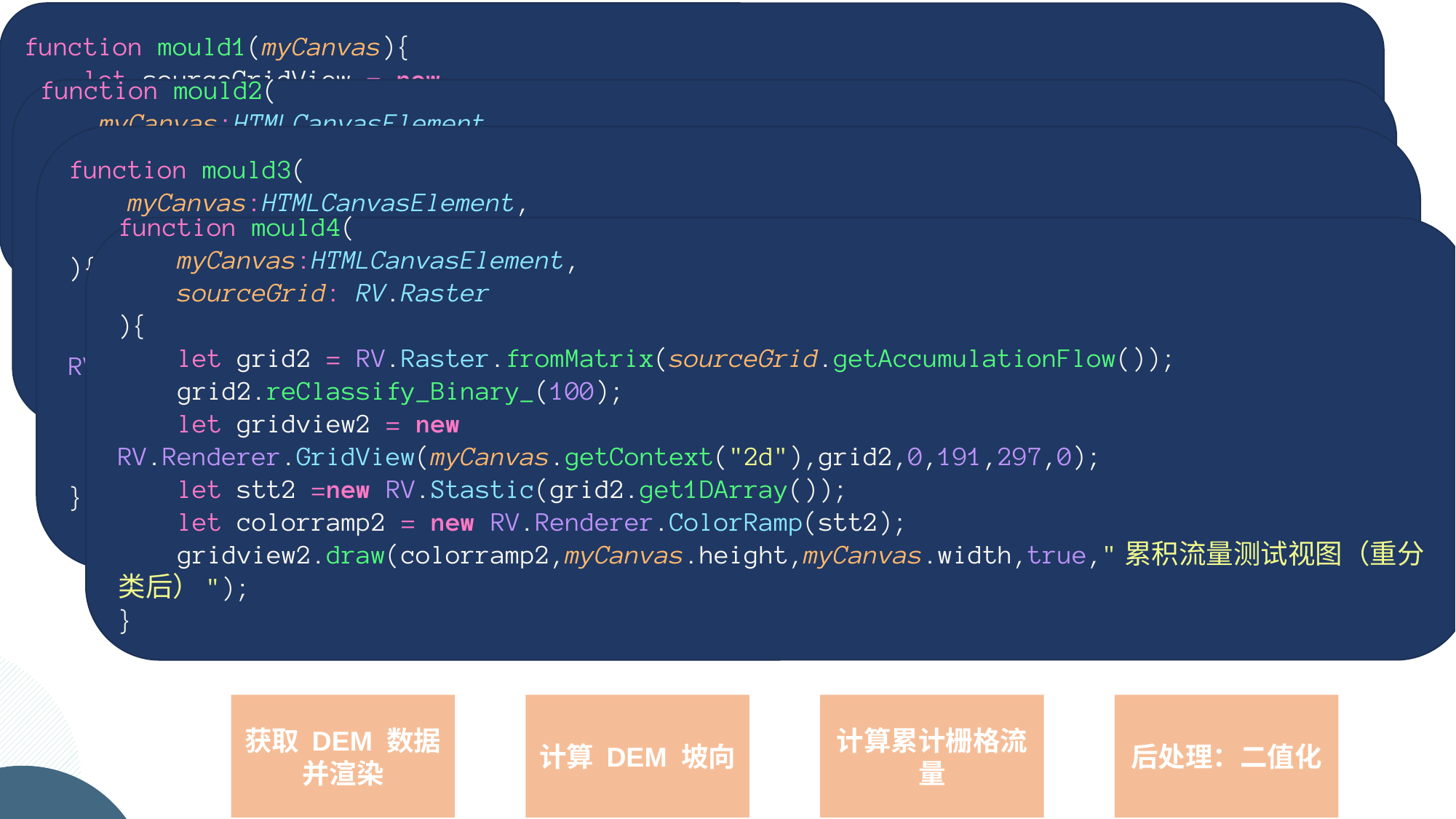

function mould1(myCanvas){
    let sourceGridView = new    	RV.Renderer.GridView(myCanvas.getContext("2d"),sourceGrid,0,191,297,0);
    let stt =new RV.Stastic(sourceGrid.get1DArray());
    let colorramp = new RV.Renderer.ColorRamp(stt);
    sourceGridView.draw(colorramp,myCanvas.height,myCanvas.width,true,"地形渲染视图");
}
function mould2(
    myCanvas:HTMLCanvasElement,
    sourceGrid:RV.Raster.Raster
){
    let grid2 = RV.Raster.fromMatrix(sourceGrid.getFlowDirection());
    let gridview2 = new RV.Renderer.GridView(myCanvas.getContext("2d"),grid2,0,191,297,0);
    gridview2.draw_dispersed_custom(myCanvas.height,true,RV.pan.CellValueRenderer.Stadard_Aspact,"坡向测试视图",9,1,0.1,[0,1,2,4,8,16,32,64,128]);
}
function mould3(
    myCanvas:HTMLCanvasElement,
    sourceGrid: RV.Raster
){
    let grid2 = RV.Raster.fromMatrix(sourceGrid.getAccumulationFlow());
    let gridview2 = new RV.Renderer.GridView(myCanvas.getContext("2d"),grid2,0,191,297,0);
    let stt2 =new RV.Stastic(grid2.get1DArray());
    let colorramp2 = new RV.Renderer.ColorRamp(stt2);
    gridview2.draw(colorramp2,myCanvas.height,myCanvas.width,true,"累积流量测试视图");
}

function mould4(
    myCanvas:HTMLCanvasElement,
    sourceGrid: RV.Raster
){
    let grid2 = RV.Raster.fromMatrix(sourceGrid.getAccumulationFlow());
    grid2.reClassify_Binary_(100);
    let gridview2 = new RV.Renderer.GridView(myCanvas.getContext("2d"),grid2,0,191,297,0);
    let stt2 =new RV.Stastic(grid2.get1DArray());
    let colorramp2 = new RV.Renderer.ColorRamp(stt2);
    gridview2.draw(colorramp2,myCanvas.height,myCanvas.width,true,"累积流量测试视图（重分类后）");
}

获取 DEM 数据并渲染
计算 DEM 坡向
计算累计栅格流量
后处理：二值化